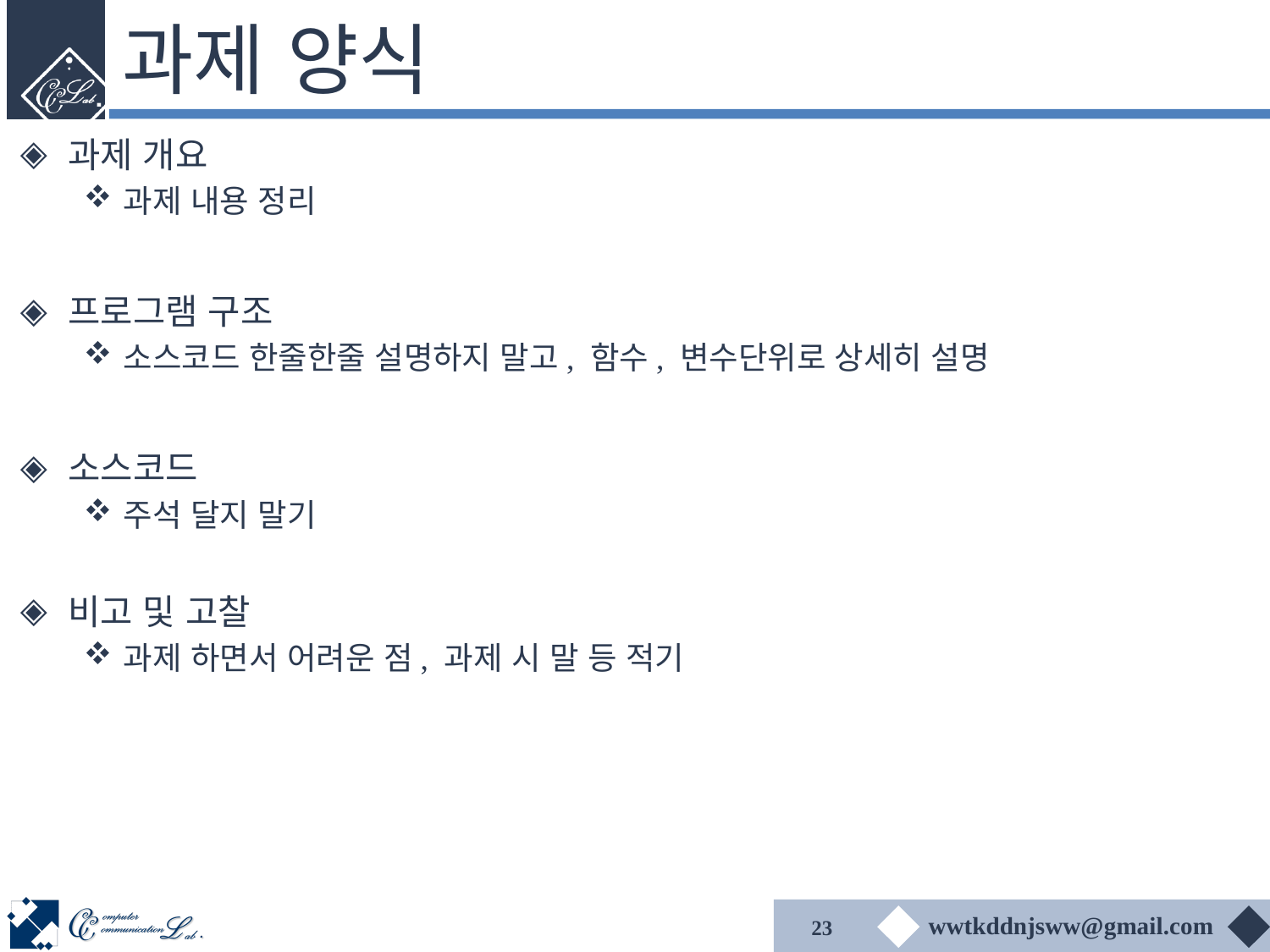

# 과제 양식
과제 개요
과제 내용 정리

프로그램 구조
소스코드 한줄한줄 설명하지 말고, 함수, 변수단위로 상세히 설명

소스코드
주석 달지 말기

비고 및 고찰
과제 하면서 어려운 점, 과제 시 말 등 적기